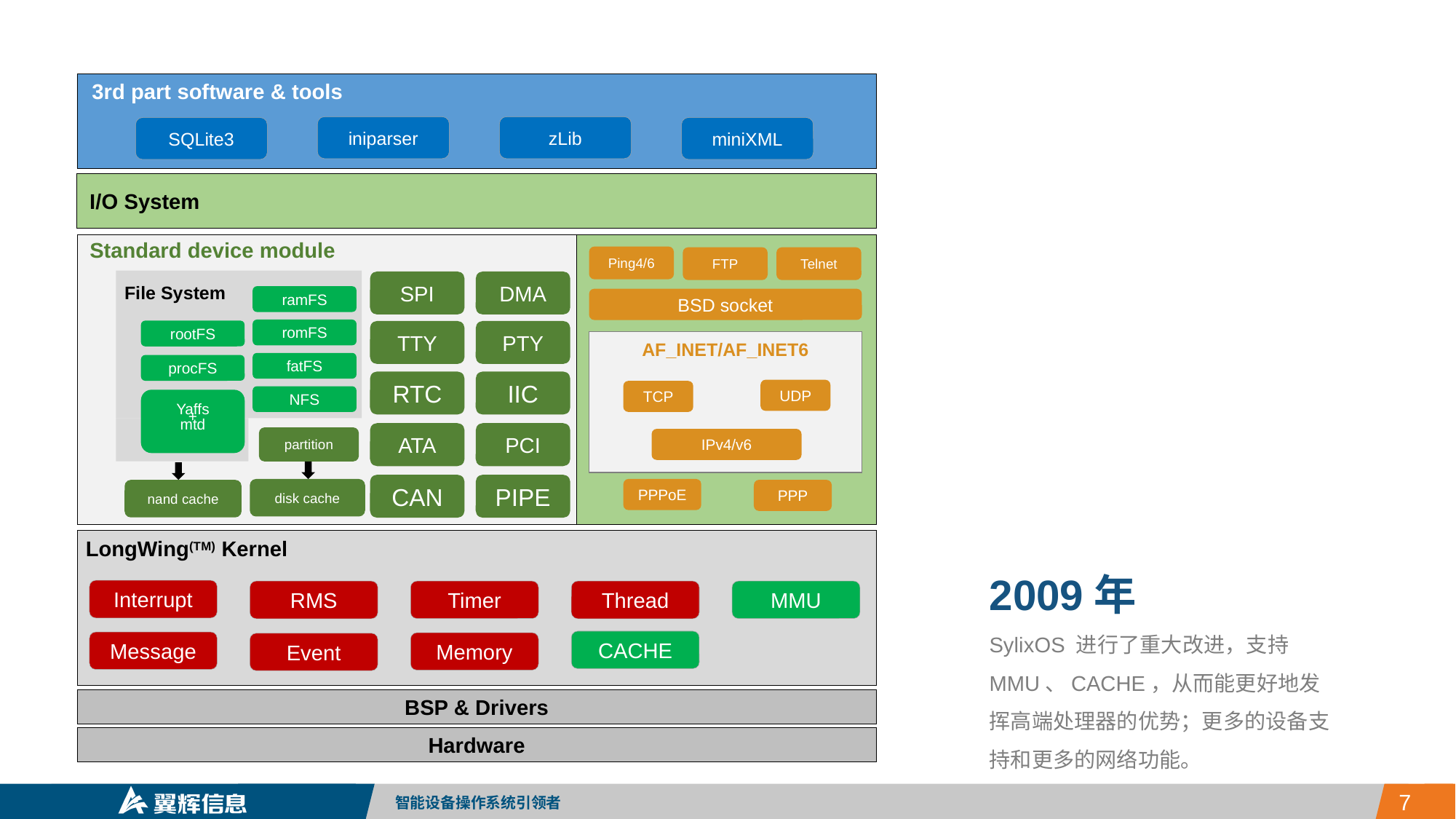

3rd part software & tools
iniparser
zLib
SQLite3
miniXML

I/O System
Standard device module

Ping4/6
FTP
Telnet

File System
SPI
DMA
ramFS
BSD socket
romFS
rootFS
TTY
PTY

AF_INET/AF_INET6
fatFS
procFS
RTC
IIC
UDP
TCP
NFS
Yaffs
+
mtd
ATA
PCI
partition

disk cache
IPv4/v6

nand cache
CAN
PIPE
PPPoE
PPP

LongWing(TM) Kernel
2009年
SylixOS 进行了重大改进，支持MMU、CACHE，从而能更好地发挥高端处理器的优势；更多的设备支持和更多的网络功能。
Interrupt
Timer
Thread
MMU
RMS
CACHE
Message
Memory
Event
BSP & Drivers
Hardware